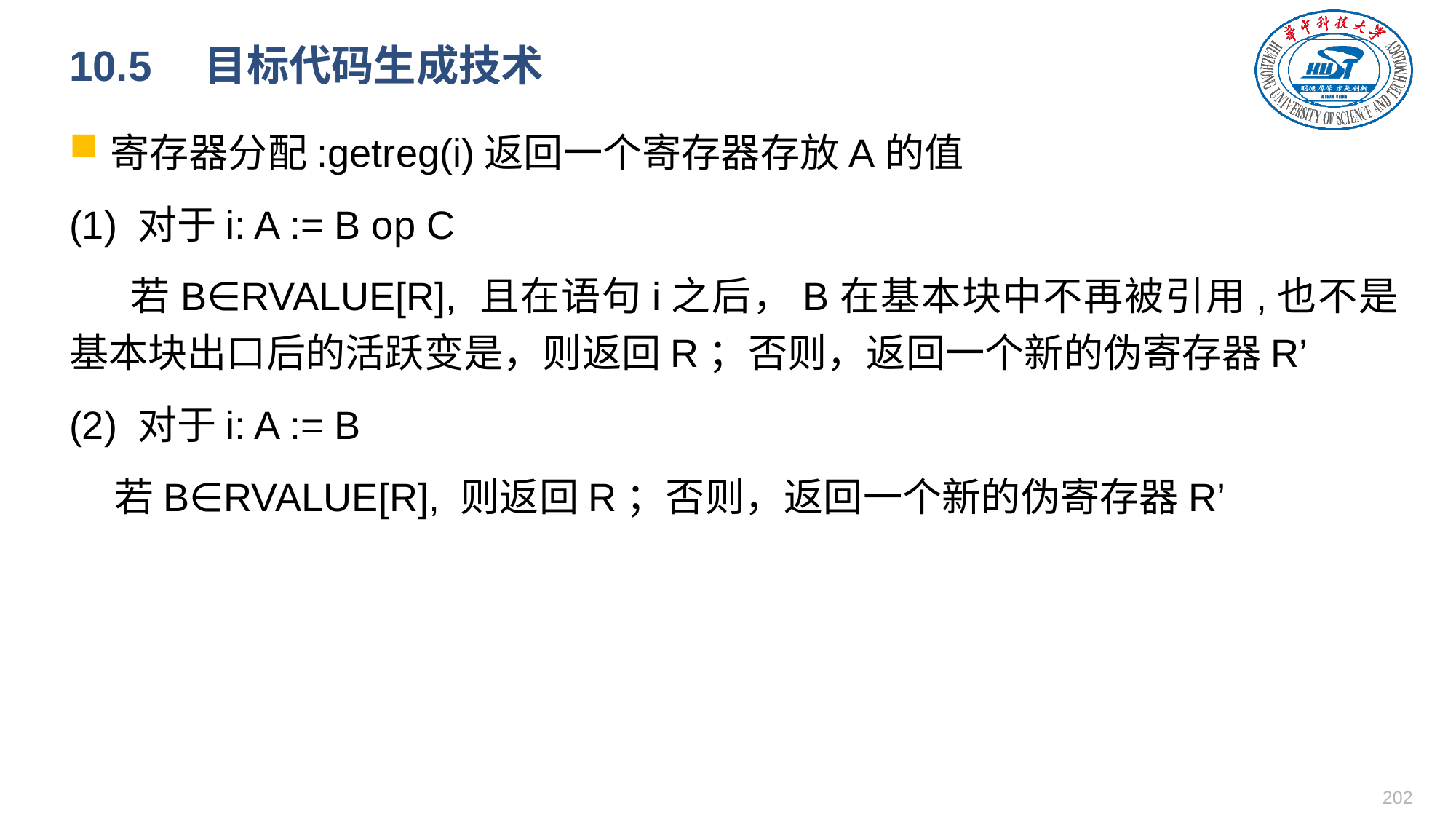

# 10.5　目标代码生成技术
寄存器分配:getreg(i)返回一个寄存器存放A的值
(1) 对于i: A := B op C
     若B∈RVALUE[R], 且在语句i之后，B在基本块中不再被引用,也不是基本块出口后的活跃变是，则返回R；否则，返回一个新的伪寄存器R’
(2) 对于i: A := B
    若B∈RVALUE[R], 则返回R；否则，返回一个新的伪寄存器R’

202